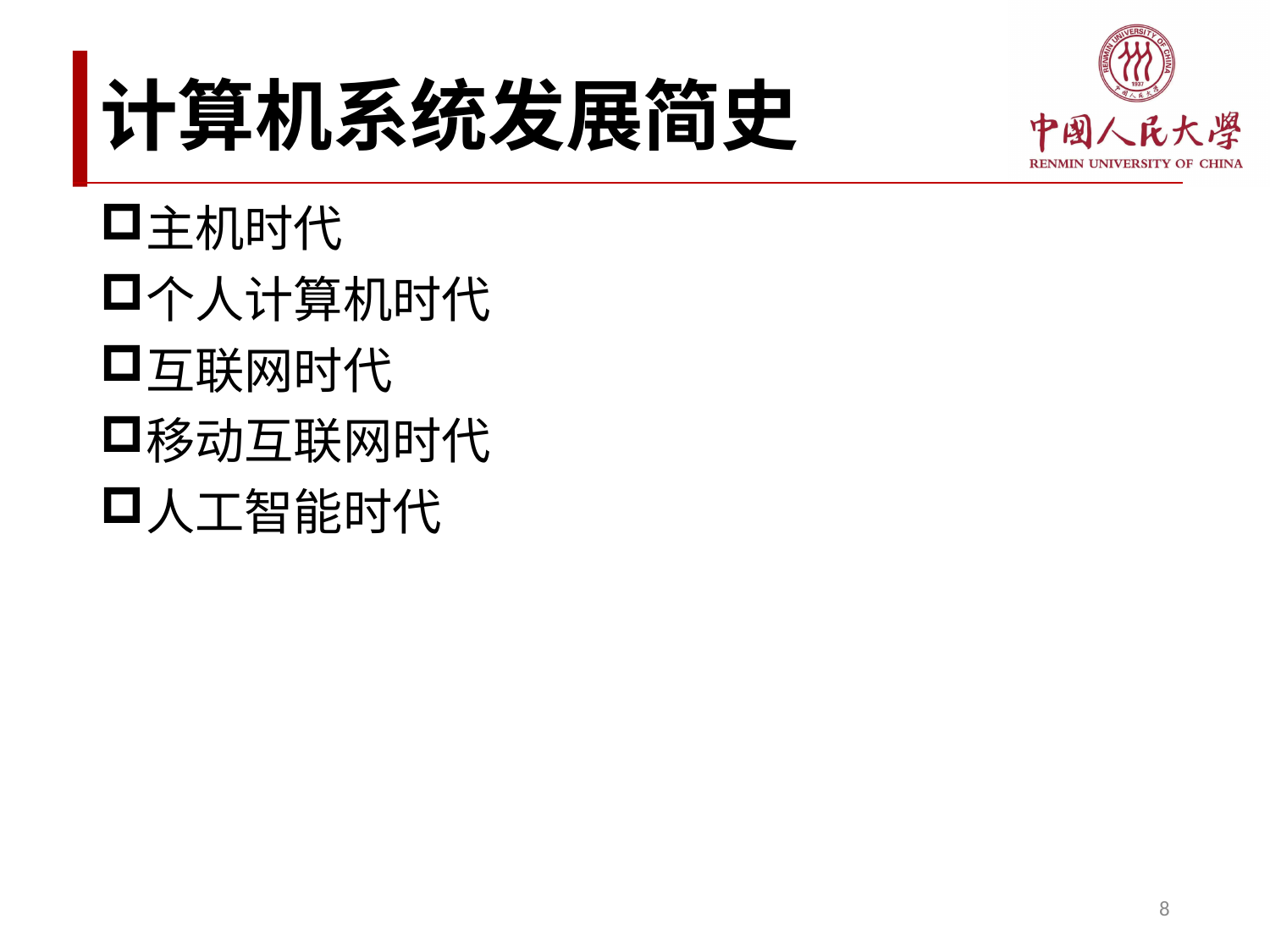

# 计算机系统发展简史
主机时代
个人计算机时代
互联网时代
移动互联网时代
人工智能时代

8